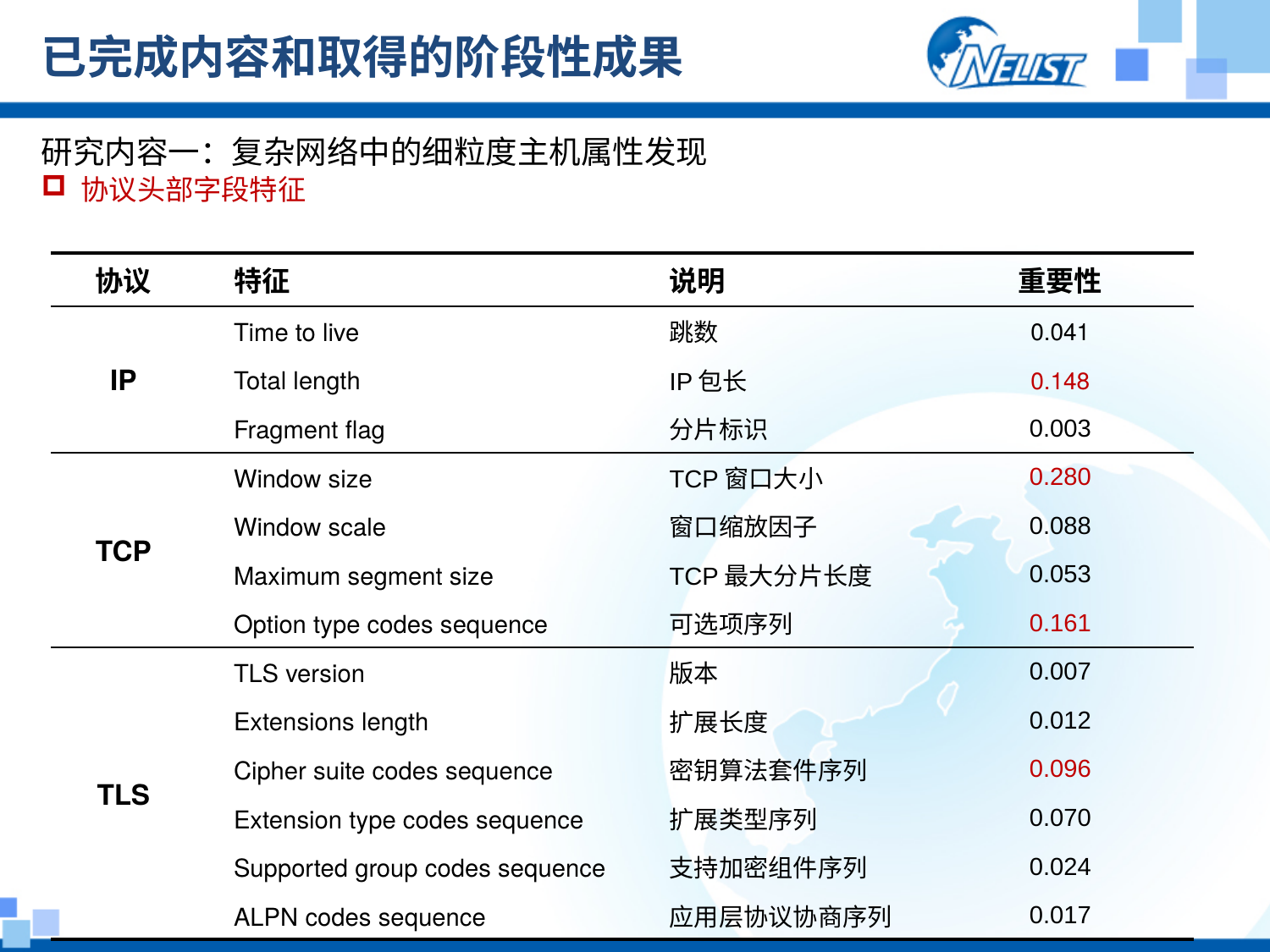

# 已完成内容和取得的阶段性成果
研究内容一：复杂网络中的细粒度主机属性发现
协议头部字段特征
| 协议 | 特征 | 说明 | 重要性 |
| --- | --- | --- | --- |
| IP | Time to live | 跳数 | 0.041 |
|  | Total length | IP包长 | 0.148 |
|  | Fragment flag | 分片标识 | 0.003 |
| TCP | Window size | TCP窗口大小 | 0.280 |
|  | Window scale | 窗口缩放因子 | 0.088 |
|  | Maximum segment size | TCP最大分片长度 | 0.053 |
|  | Option type codes sequence | 可选项序列 | 0.161 |
| TLS | TLS version | 版本 | 0.007 |
|  | Extensions length | 扩展长度 | 0.012 |
|  | Cipher suite codes sequence | 密钥算法套件序列 | 0.096 |
|  | Extension type codes sequence | 扩展类型序列 | 0.070 |
|  | Supported group codes sequence | 支持加密组件序列 | 0.024 |
|  | ALPN codes sequence | 应用层协议协商序列 | 0.017 |